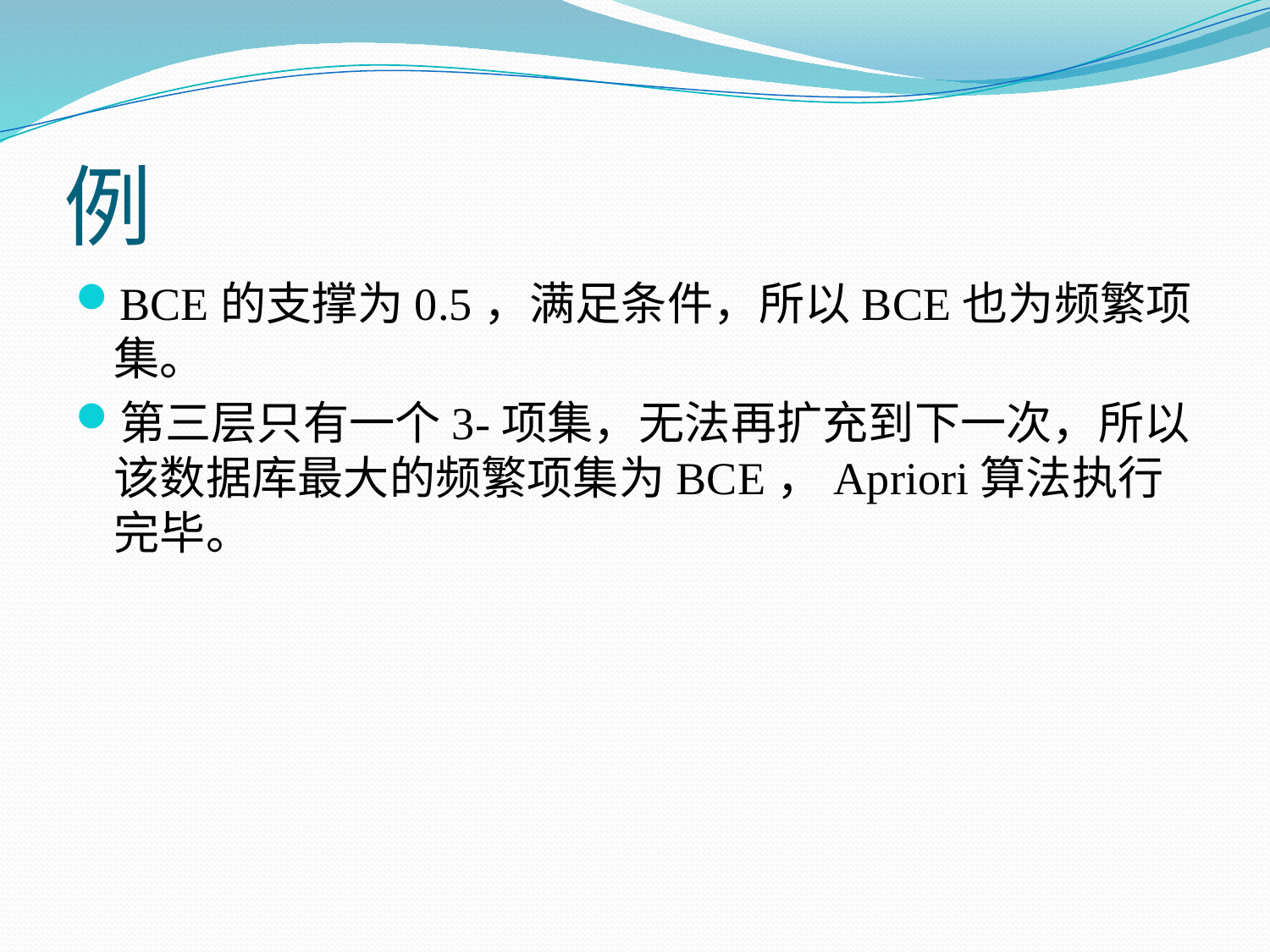

# 例
BCE的支撑为0.5，满足条件，所以BCE也为频繁项集。
第三层只有一个3-项集，无法再扩充到下一次，所以该数据库最大的频繁项集为BCE，Apriori算法执行完毕。